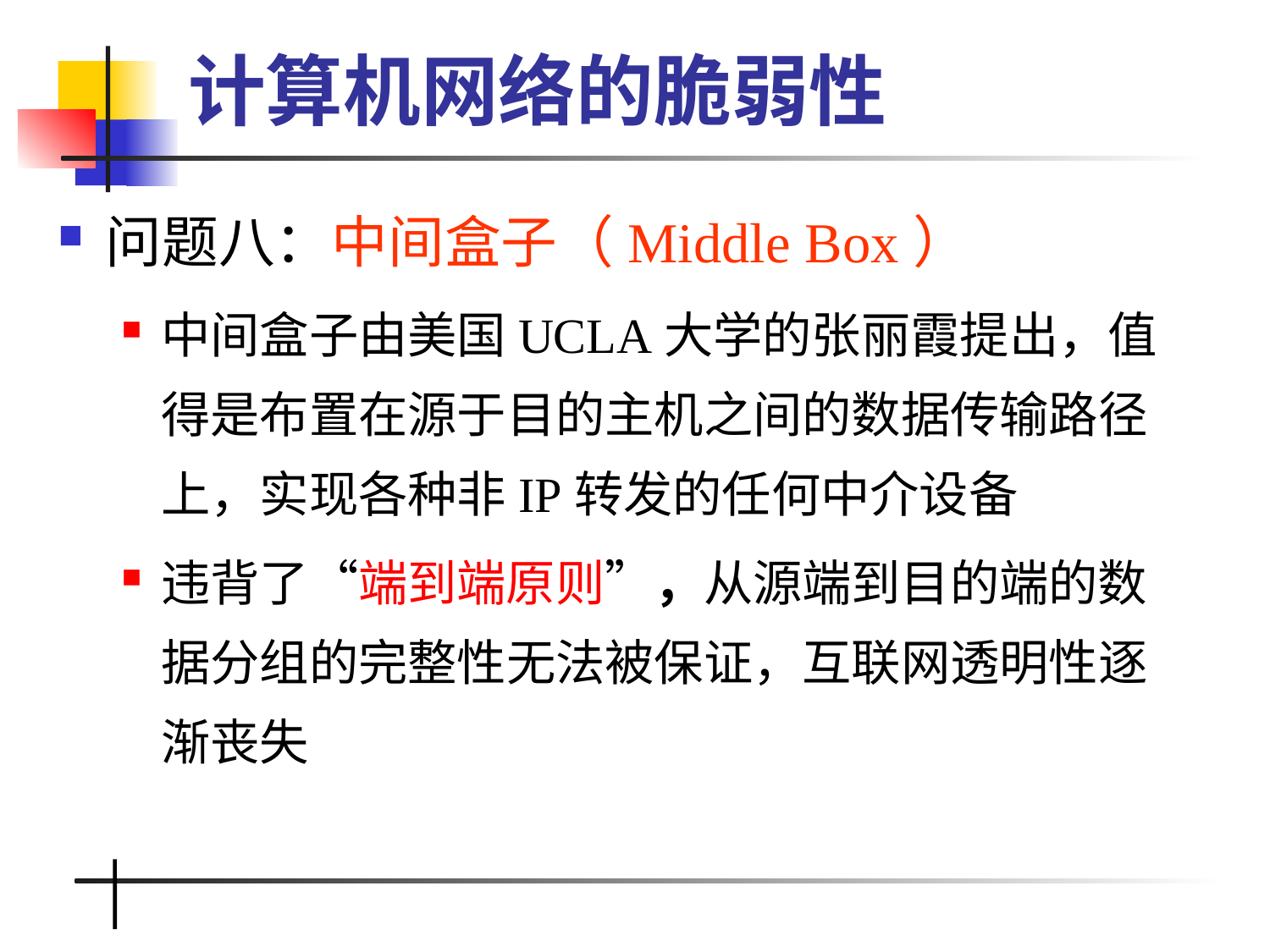

# 计算机网络的脆弱性
问题八：中间盒子（Middle Box）
中间盒子由美国UCLA大学的张丽霞提出，值得是布置在源于目的主机之间的数据传输路径上，实现各种非IP转发的任何中介设备
违背了“端到端原则”，从源端到目的端的数据分组的完整性无法被保证，互联网透明性逐渐丧失